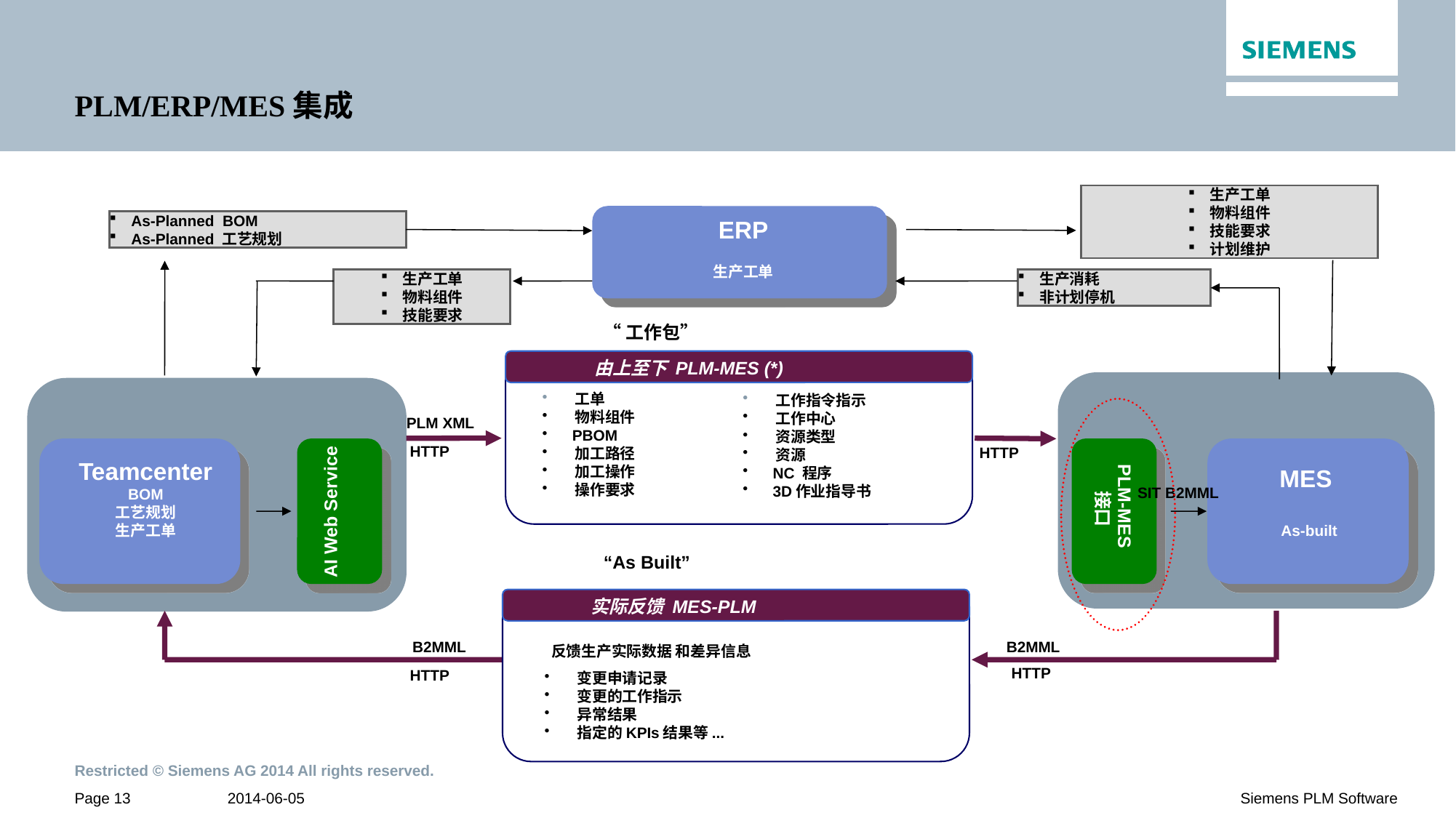

# PLM/ERP/MES集成
生产工单
物料组件
技能要求
计划维护

ERP

生产工单
As-Planned  BOM
As-Planned 工艺规划

生产工单
物料组件
技能要求
生产消耗
非计划停机

“工作包”

由上至下 PLM-MES (*)

m
PLM
MES
m
 工单
 物料组件
 PBOM
 加工路径
 加工操作
 操作要求

 工作指令指示
 工作中心
 资源类型
 资源
 NC 程序
 3D作业指导书

PLM XML
HTTP
AI Web Service

HTTP

Teamcenter
BOM
工艺规划
生产工单
MES
As-built

SIT B2MML
PLM-MES
接口

“As Built”
实际反馈 MES-PLM

B2MML
B2MML
 反馈生产实际数据 和差异信息
HTTP

HTTP
 变更申请记录
 变更的工作指示
 异常结果
 指定的KPIs结果等...